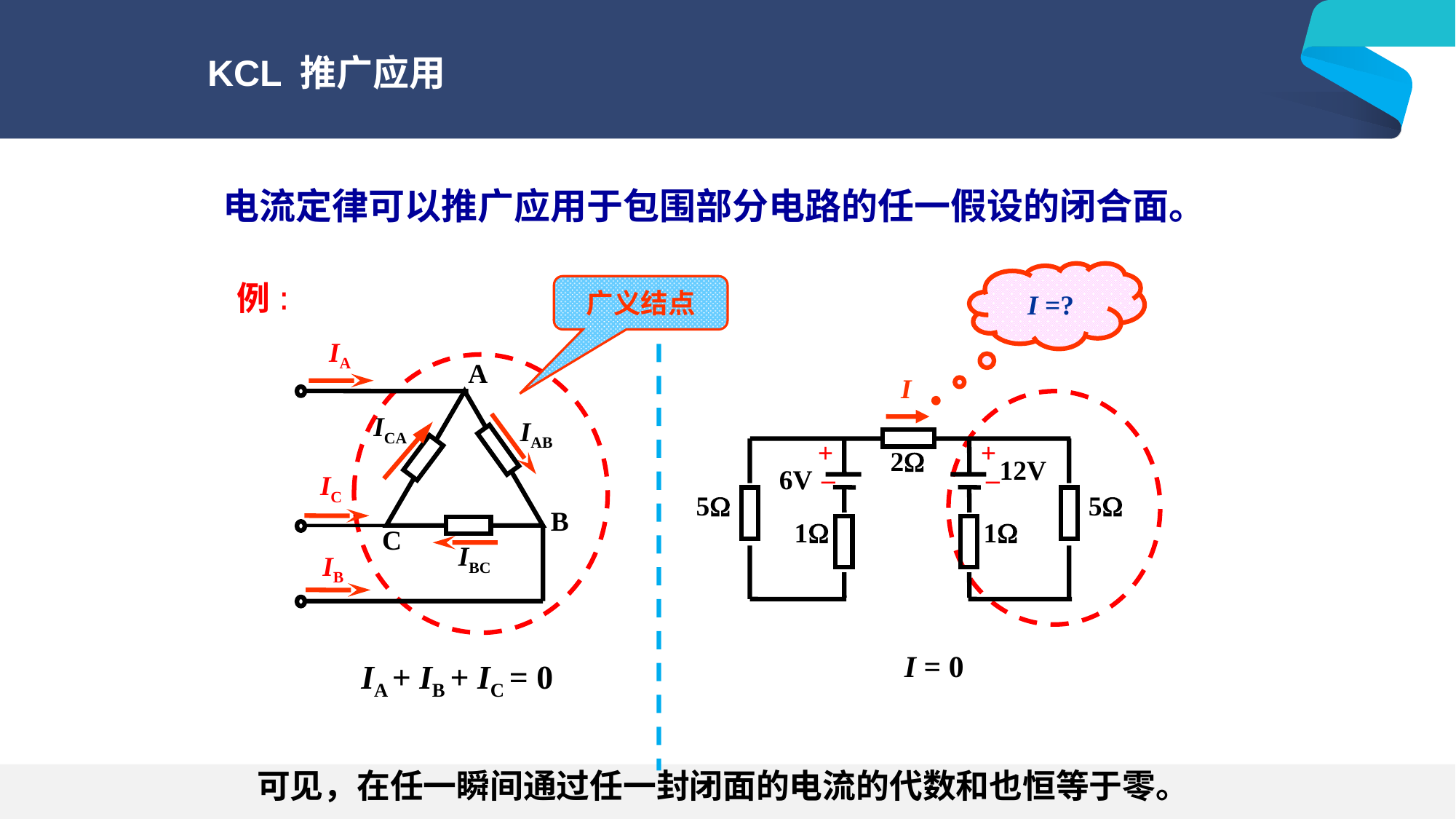

KCL 推广应用
电流定律可以推广应用于包围部分电路的任一假设的闭合面。
I =?
I

+

+

2Ω

_
_
12V
6V
5Ω
5Ω

1Ω
1Ω

I = 0
例:
广义结点
IA
A

ICA
IAB

IC
B

C

IBC

IB

IA + IB + IC = 0
可见，在任一瞬间通过任一封闭面的电流的代数和也恒等于零。